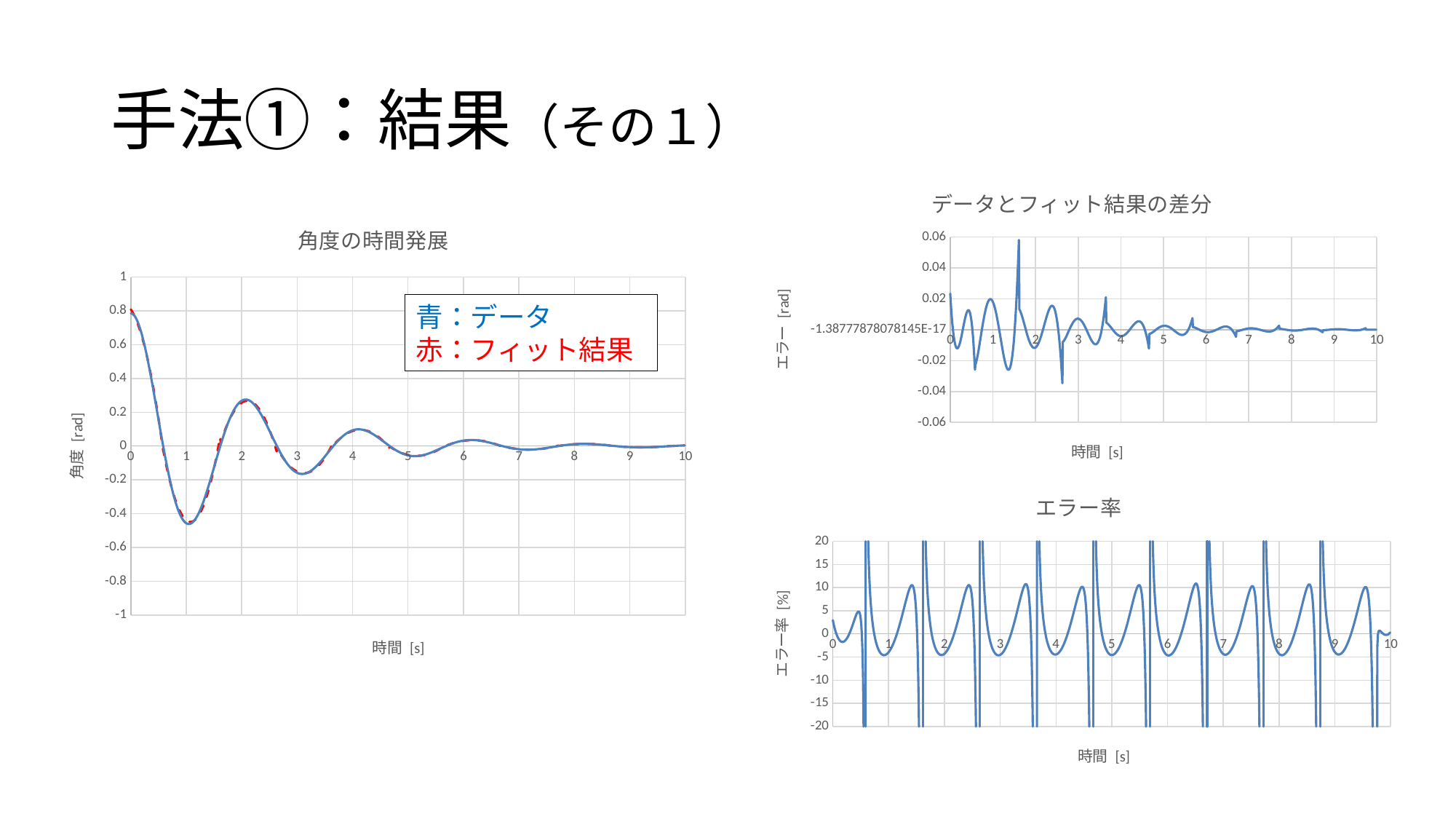

# 手法①：結果（その１）

### Chart: データとフィット結果の差分

| Category | 差_fit |
|---|---|

### Chart: 角度の時間発展

| Category | theta | theta_fitting |
|---|---|---|
青：データ
赤：フィット結果

### Chart: エラー率

| Category | エラー率_fit |
|---|---|